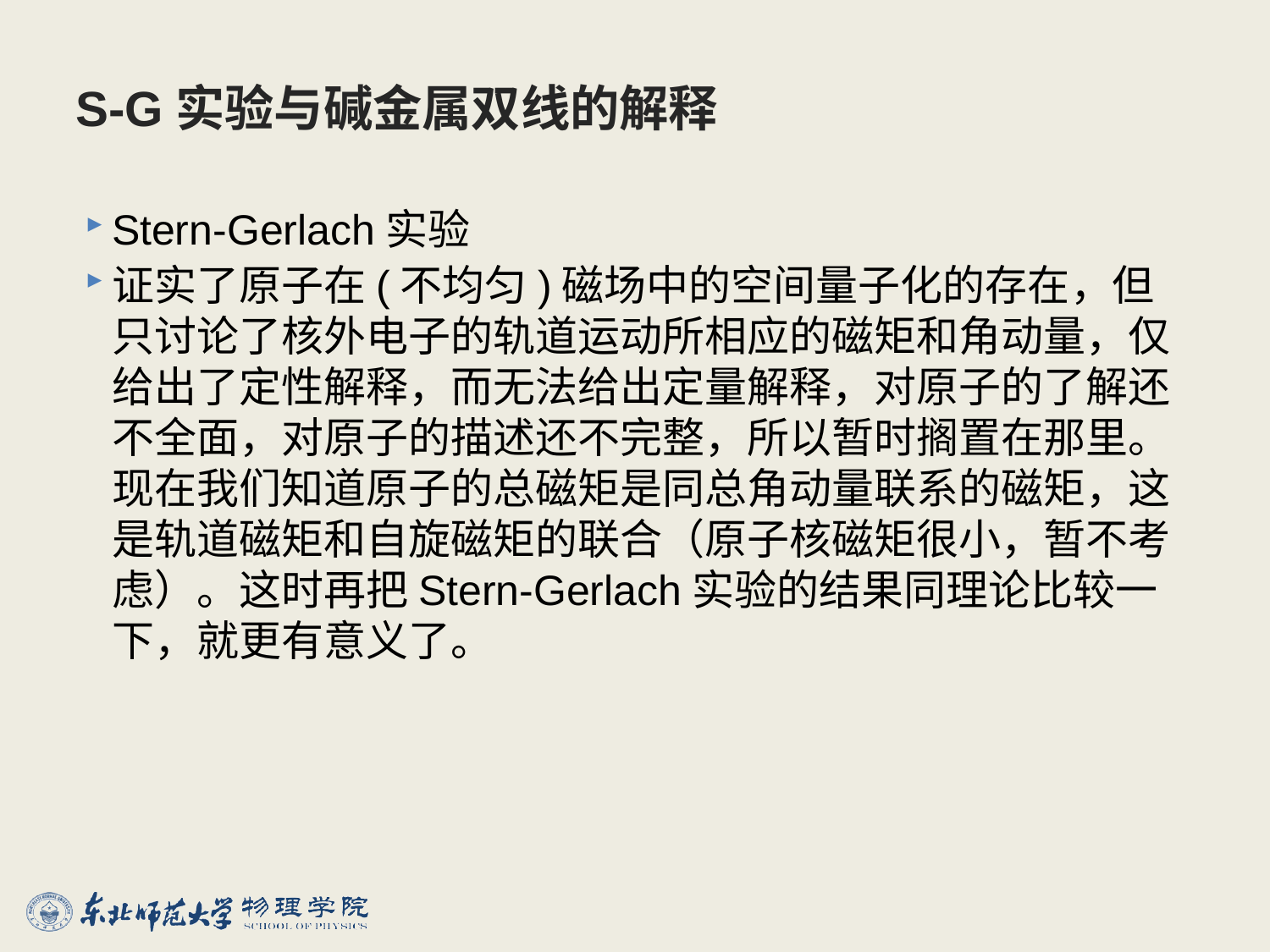

# S-G实验与碱金属双线的解释
Stern-Gerlach实验
证实了原子在(不均匀)磁场中的空间量子化的存在，但只讨论了核外电子的轨道运动所相应的磁矩和角动量，仅给出了定性解释，而无法给出定量解释，对原子的了解还不全面，对原子的描述还不完整，所以暂时搁置在那里。现在我们知道原子的总磁矩是同总角动量联系的磁矩，这是轨道磁矩和自旋磁矩的联合（原子核磁矩很小，暂不考虑）。这时再把Stern-Gerlach实验的结果同理论比较一下，就更有意义了。